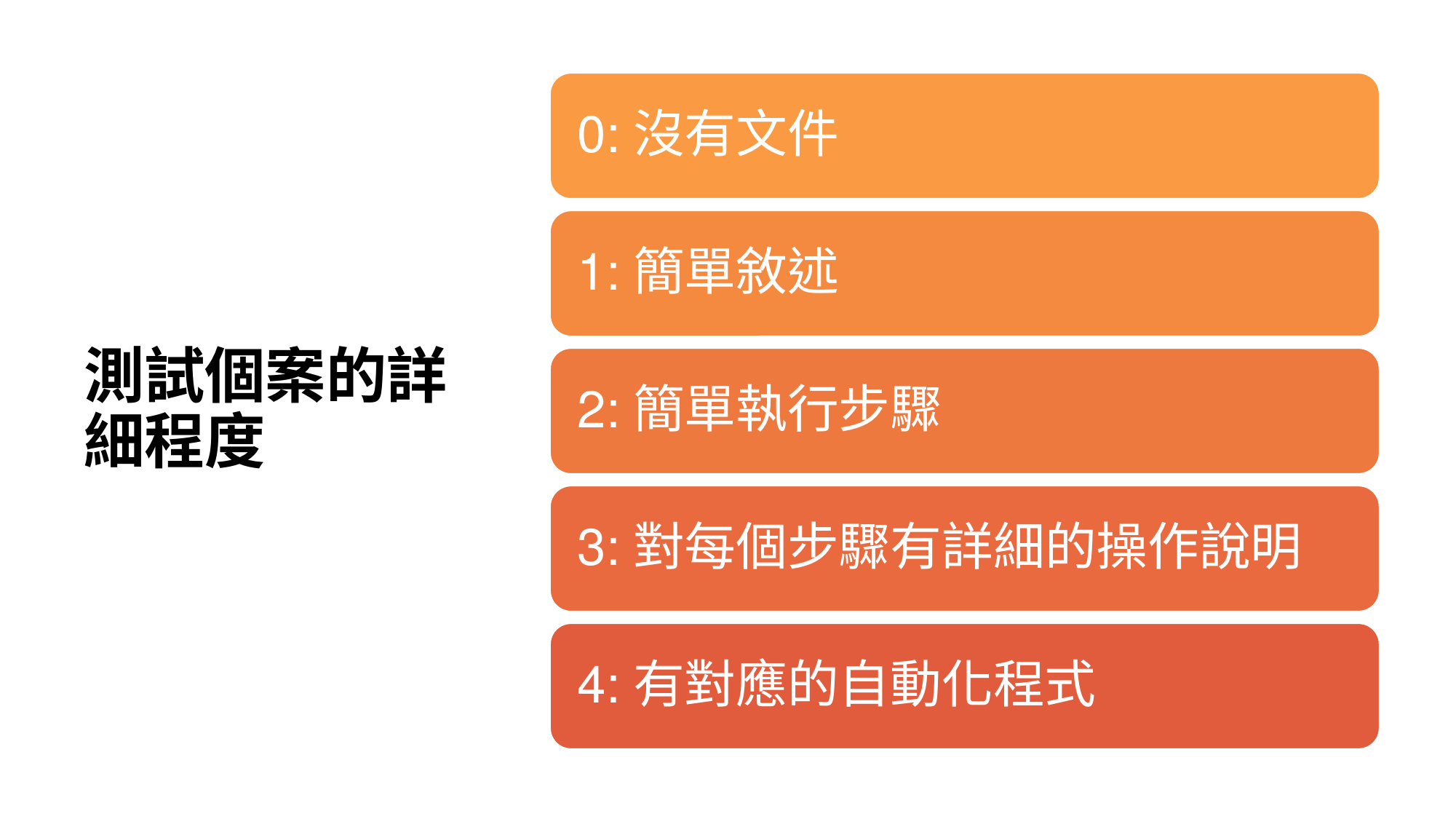

# 測試個案的詳細程度
0:沒有文件
1:簡單敘述
2:簡單執行步驟
3:對每個步驟有詳細的操作說明
4:有對應的自動化程式